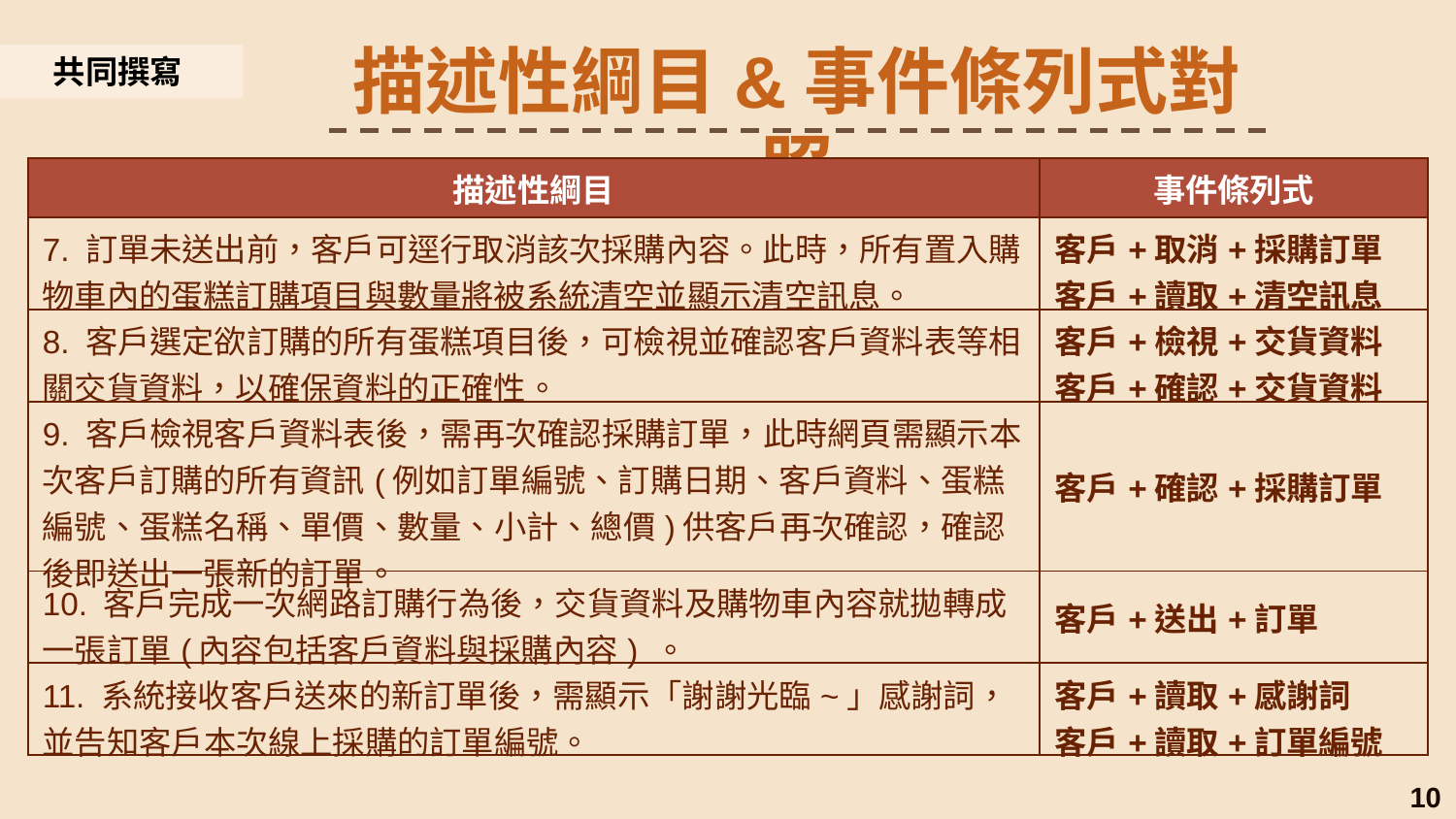

# 描述性綱目&事件條列式對照

共同撰寫
| 描述性綱目 | 事件條列式 |
| --- | --- |
| 7. 訂單未送出前，客戶可逕行取消該次採購內容。此時，所有置入購物車內的蛋糕訂購項目與數量將被系統清空並顯示清空訊息。 | 客戶+取消+採購訂單 客戶+讀取+清空訊息 |
| 8. 客戶選定欲訂購的所有蛋糕項目後，可檢視並確認客戶資料表等相關交貨資料，以確保資料的正確性。 | 客戶+檢視+交貨資料 客戶+確認+交貨資料 |
| 9. 客戶檢視客戶資料表後，需再次確認採購訂單，此時網頁需顯示本次客戶訂購的所有資訊(例如訂單編號、訂購日期、客戶資料、蛋糕編號、蛋糕名稱、單價、數量、小計、總價)供客戶再次確認，確認後即送出一張新的訂單。 | 客戶+確認+採購訂單 |
| 10. 客戶完成一次網路訂購行為後，交貨資料及購物車內容就拋轉成一張訂單(內容包括客戶資料與採購內容) 。 | 客戶+送出+訂單 |
| 11. 系統接收客戶送來的新訂單後，需顯示「謝謝光臨~」感謝詞，並告知客戶本次線上採購的訂單編號。 | 客戶+讀取+感謝詞 客戶+讀取+訂單編號 |
10